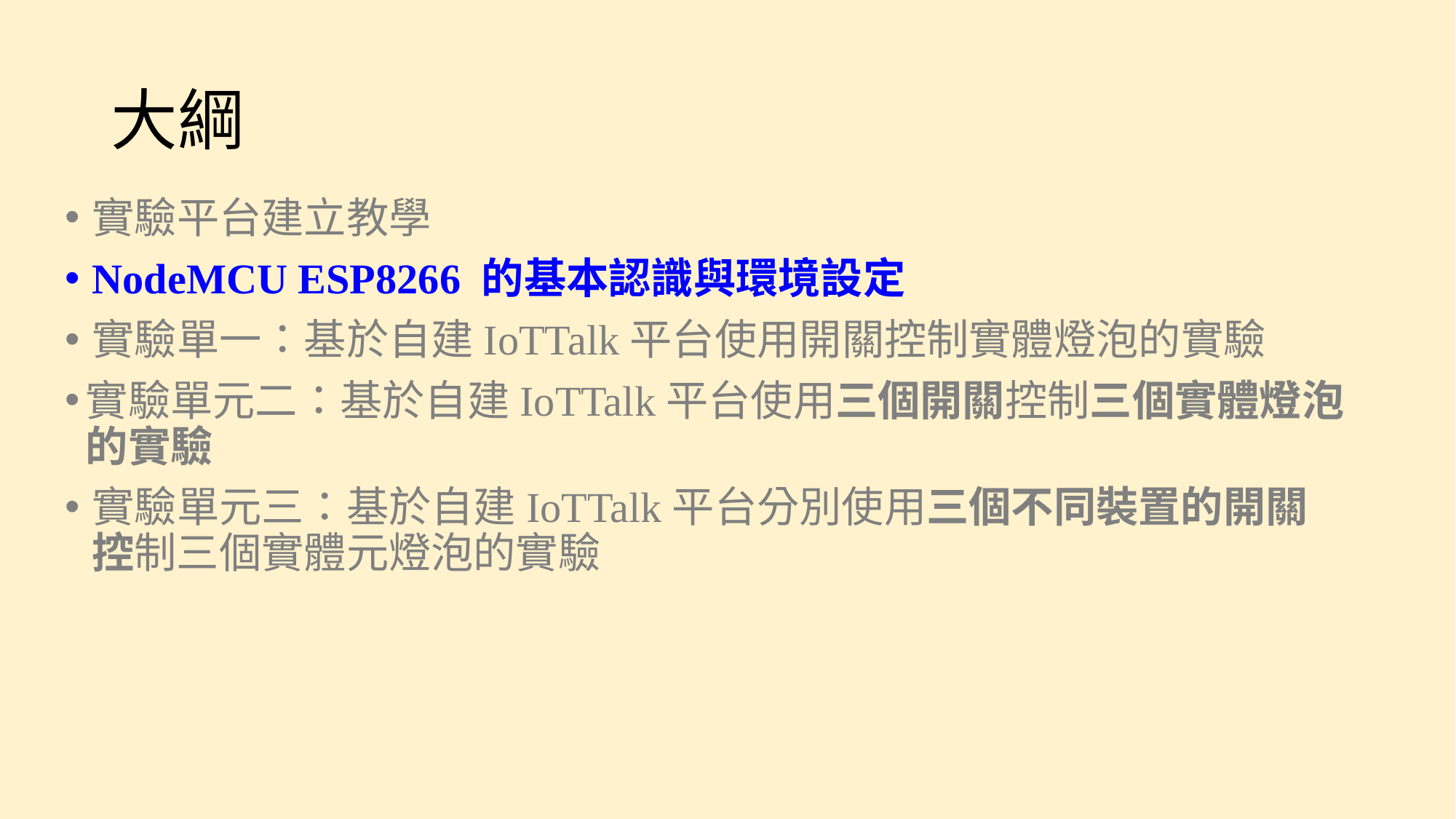

# 大綱
實驗平台建立教學
NodeMCU ESP8266 的基本認識與環境設定
實驗單一：基於自建IoTTalk平台使用開關控制實體燈泡的實驗
實驗單元二：基於自建IoTTalk平台使用三個開關控制三個實體燈泡的實驗
實驗單元三：基於自建IoTTalk平台分別使用三個不同裝置的開關控制三個實體元燈泡的實驗